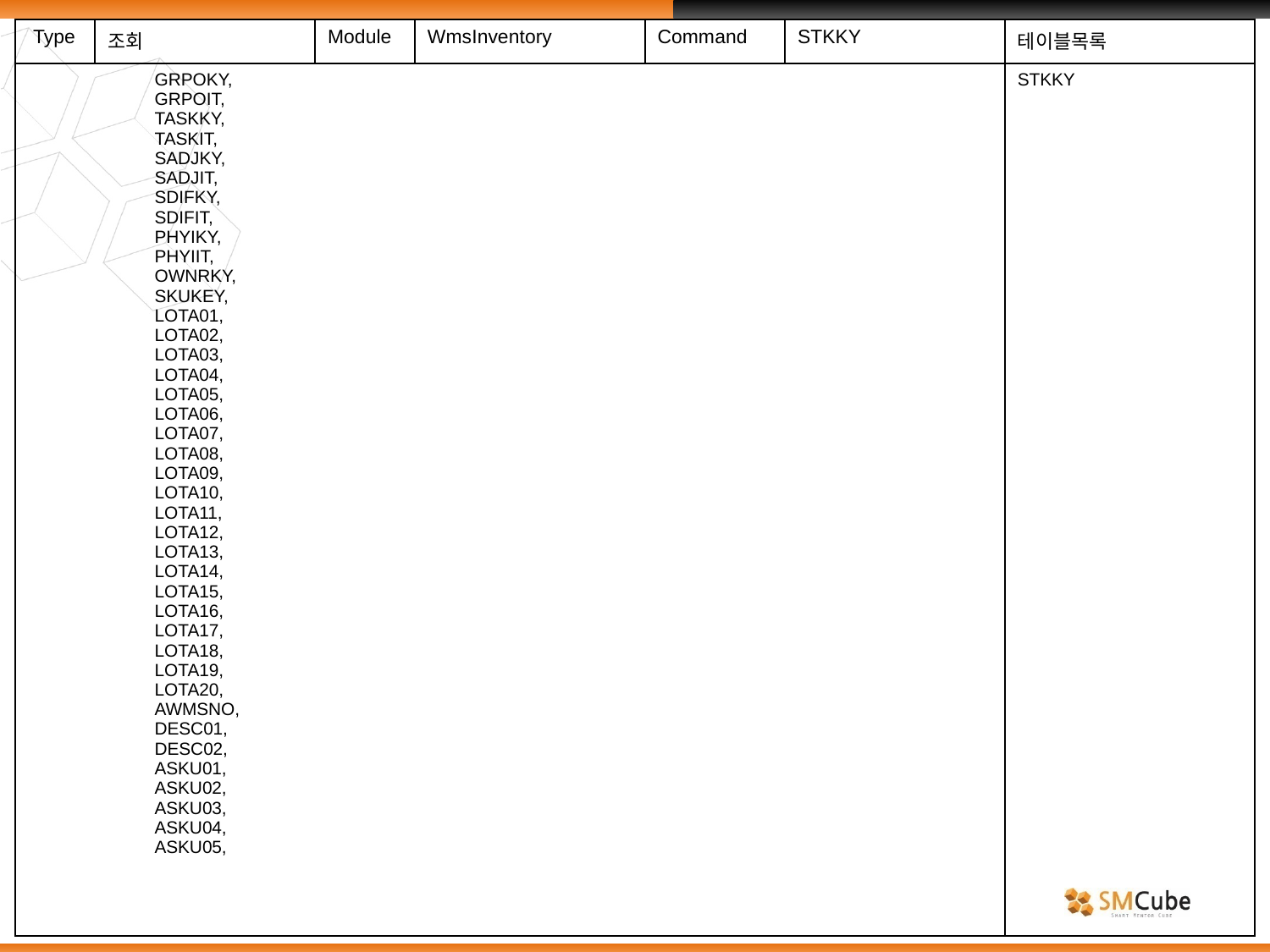

| Type | 조회 | Module | WmsInventory | Command | STKKY | 테이블목록 |
| --- | --- | --- | --- | --- | --- | --- |
| GRPOKY, GRPOIT, TASKKY, TASKIT, SADJKY, SADJIT, SDIFKY, SDIFIT, PHYIKY, PHYIIT, OWNRKY, SKUKEY, LOTA01, LOTA02, LOTA03, LOTA04, LOTA05, LOTA06, LOTA07, LOTA08, LOTA09, LOTA10, LOTA11, LOTA12, LOTA13, LOTA14, LOTA15, LOTA16, LOTA17, LOTA18, LOTA19, LOTA20, AWMSNO, DESC01, DESC02, ASKU01, ASKU02, ASKU03, ASKU04, ASKU05, |  |  |  |  |  | STKKY |